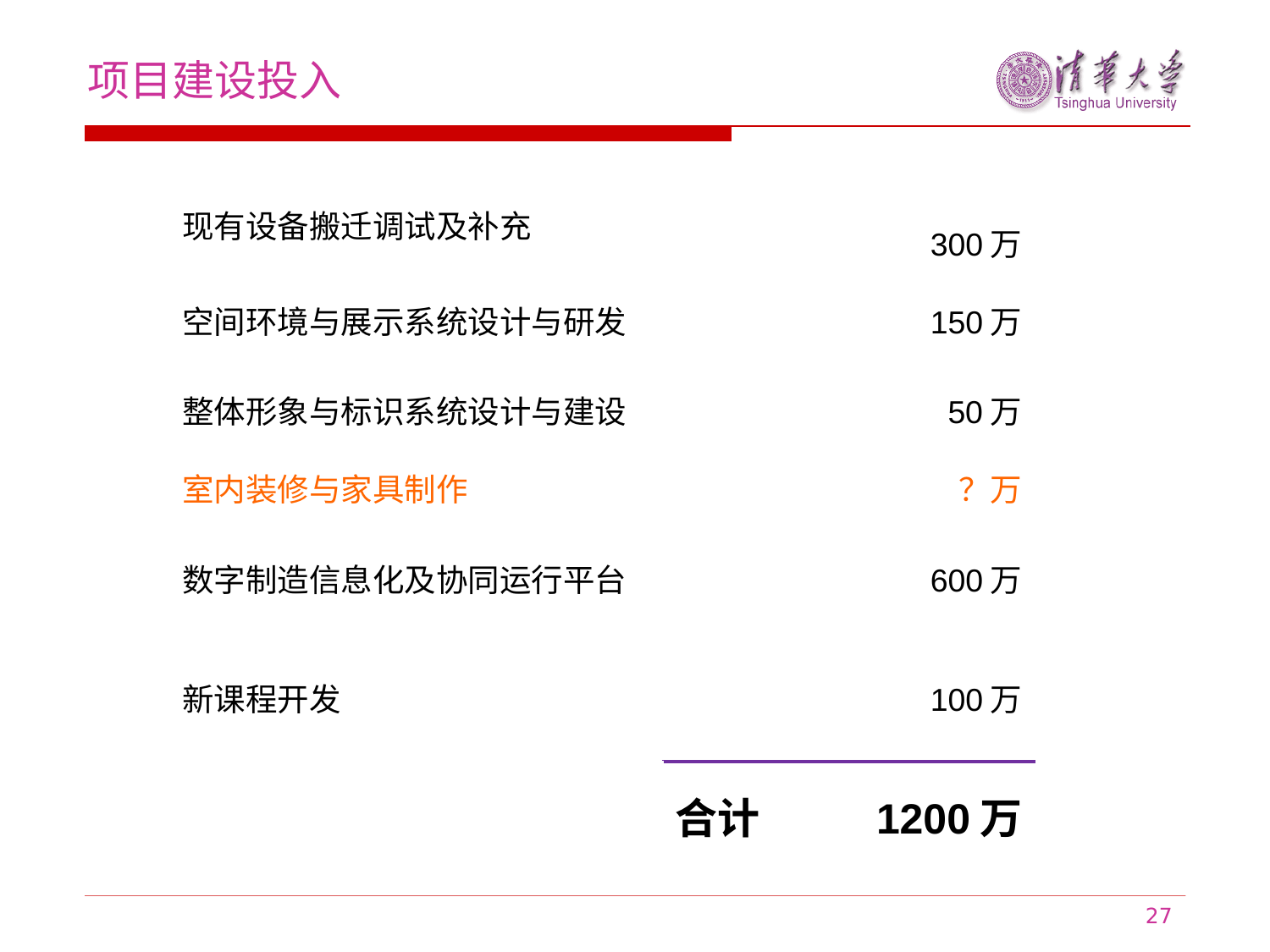

项目建设投入
| 现有设备搬迁调试及补充 |  | 300万 |
| --- | --- | --- |
| 空间环境与展示系统设计与研发 |  | 150万 |
| 整体形象与标识系统设计与建设 |  | 50万 |
| 室内装修与家具制作 |  | ？万 |
| 数字制造信息化及协同运行平台 |  | 600万 |
| 新课程开发 |  | 100万 |
|  | 合计 | 1200万 |
27